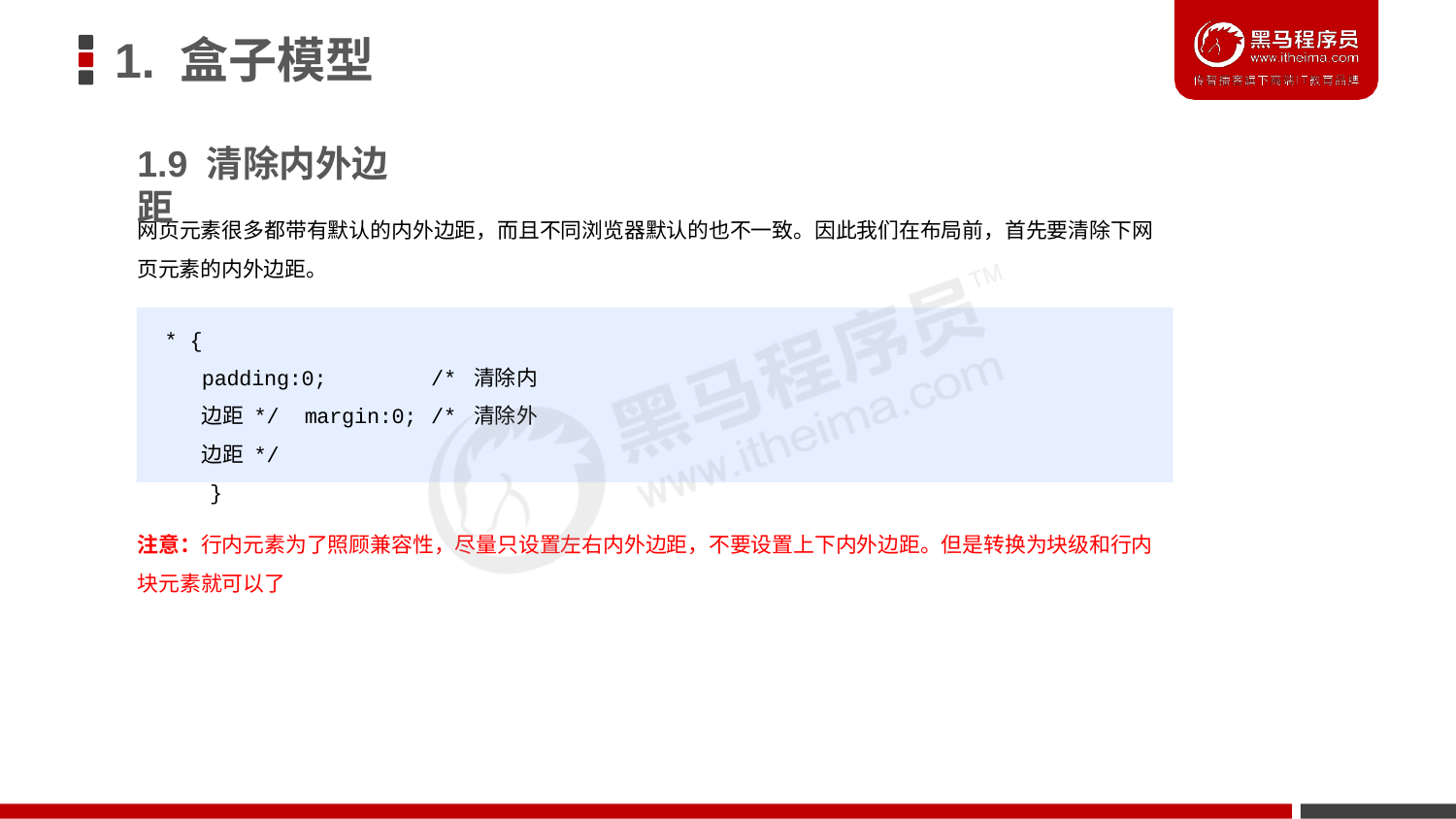

# 1. 盒子模型
1.9 清除内外边距
网页元素很多都带有默认的内外边距，而且不同浏览器默认的也不一致。因此我们在布局前，首先要清除下网  页元素的内外边距。

* {
padding:0;	/* 清除内边距 */  margin:0;	/* 清除外边距 */
}
注意：行内元素为了照顾兼容性，尽量只设置左右内外边距，不要设置上下内外边距。但是转换为块级和行内  块元素就可以了